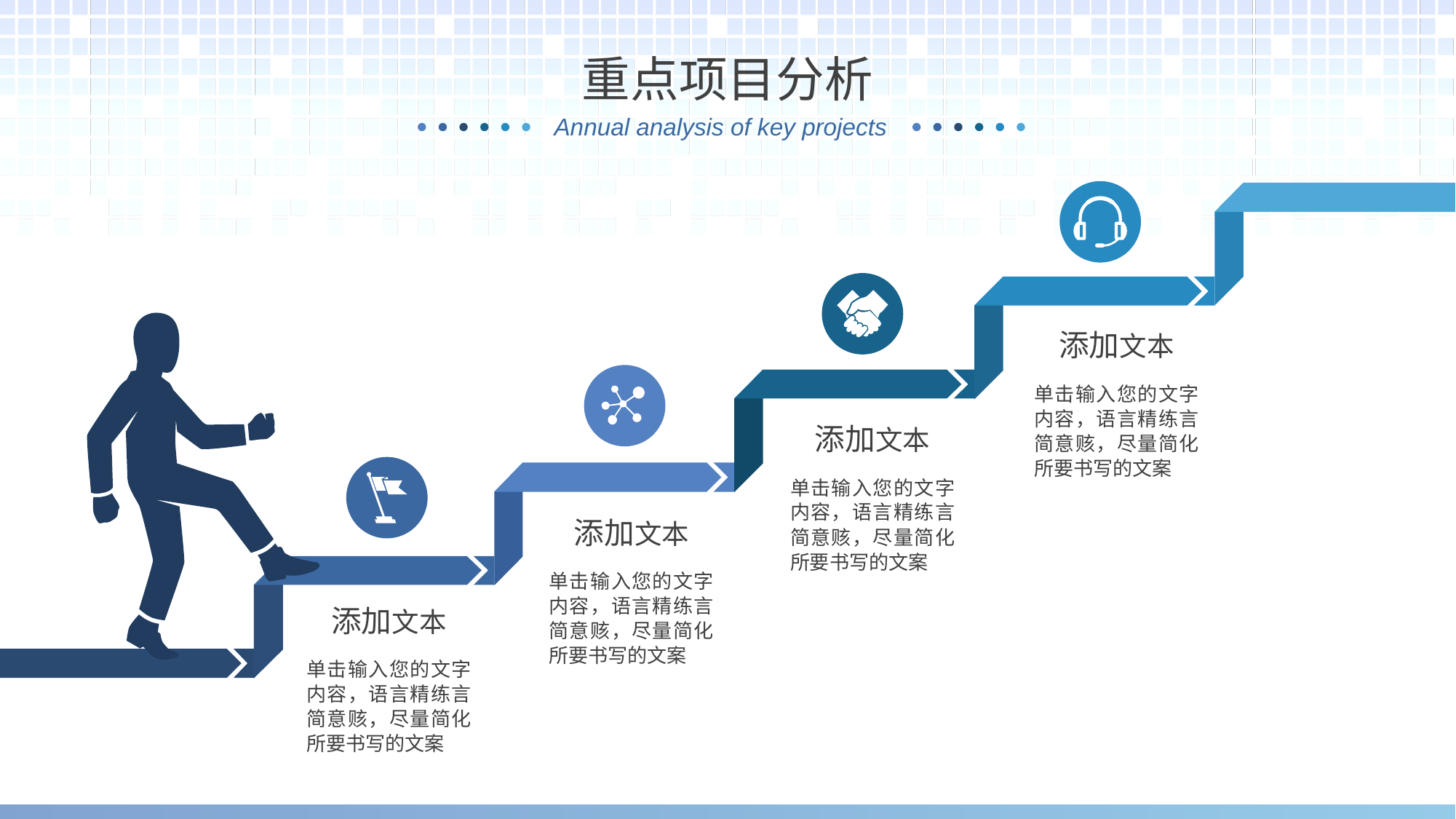

重点项目分析

添加文本

单击输入您的文字内容，语言精练言简意赅，尽量简化所要书写的文案

添加文本

单击输入您的文字内容，语言精练言简意赅，尽量简化所要书写的文案

添加文本

单击输入您的文字内容，语言精练言简意赅，尽量简化所要书写的文案
添加文本

单击输入您的文字内容，语言精练言简意赅，尽量简化所要书写的文案